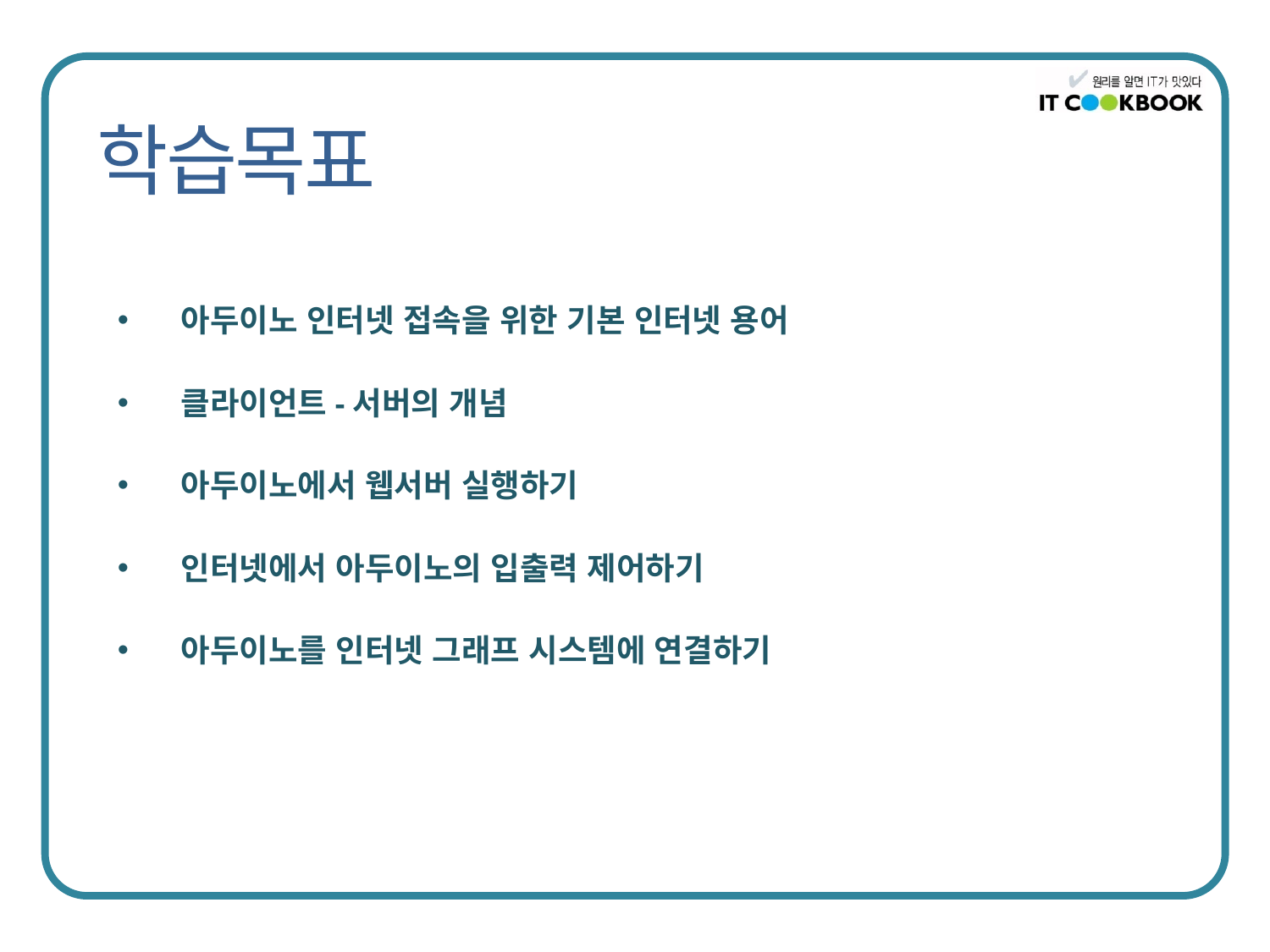

아두이노 인터넷 접속을 위한 기본 인터넷 용어
클라이언트-서버의 개념
아두이노에서 웹서버 실행하기
인터넷에서 아두이노의 입출력 제어하기
아두이노를 인터넷 그래프 시스템에 연결하기